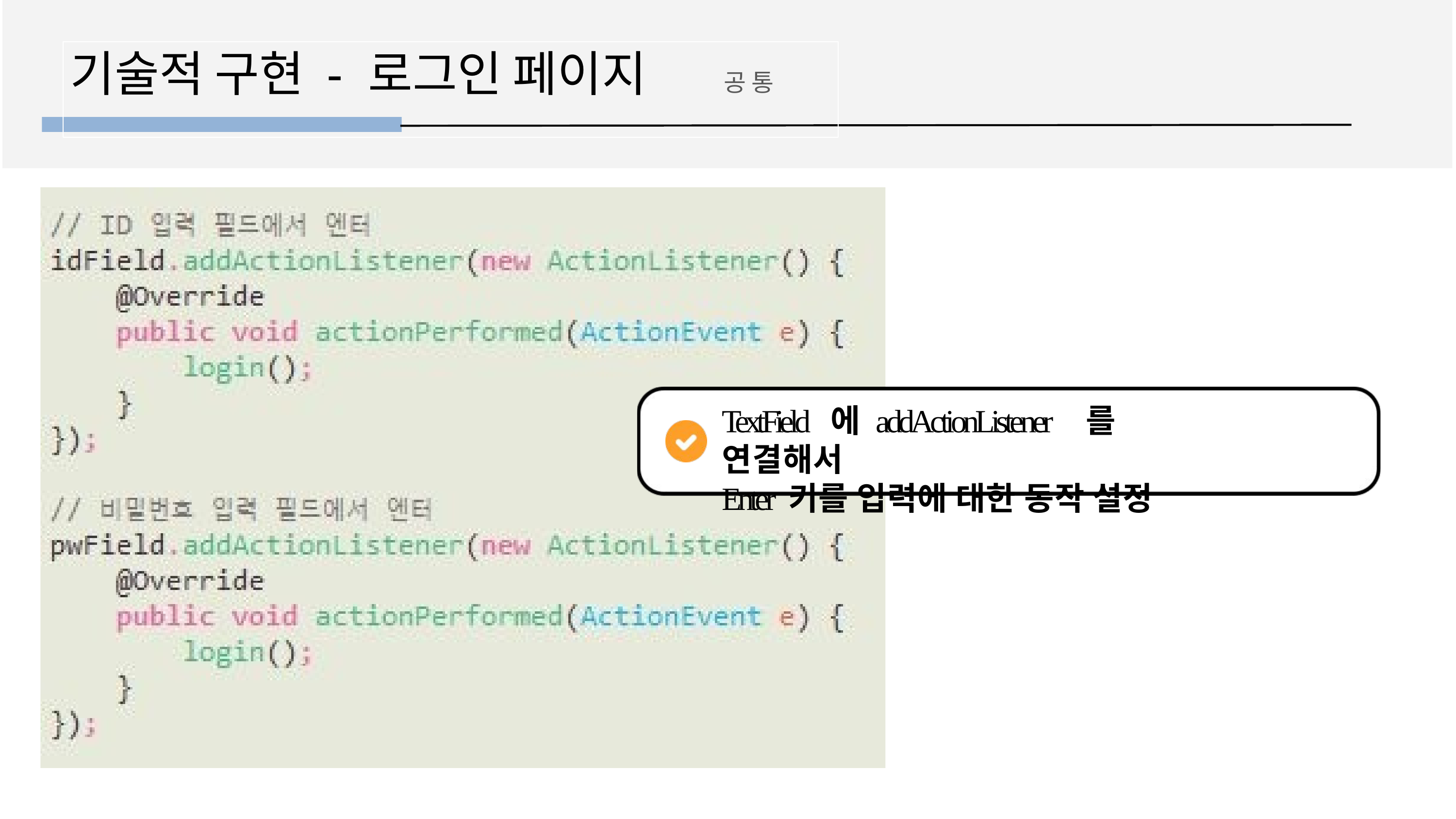

# 기술적 구현 - 로그인 페이지	공 통

TextField  에 addActionListener	를 연결해서
Enter 키를 입력에 대한 동작 설정